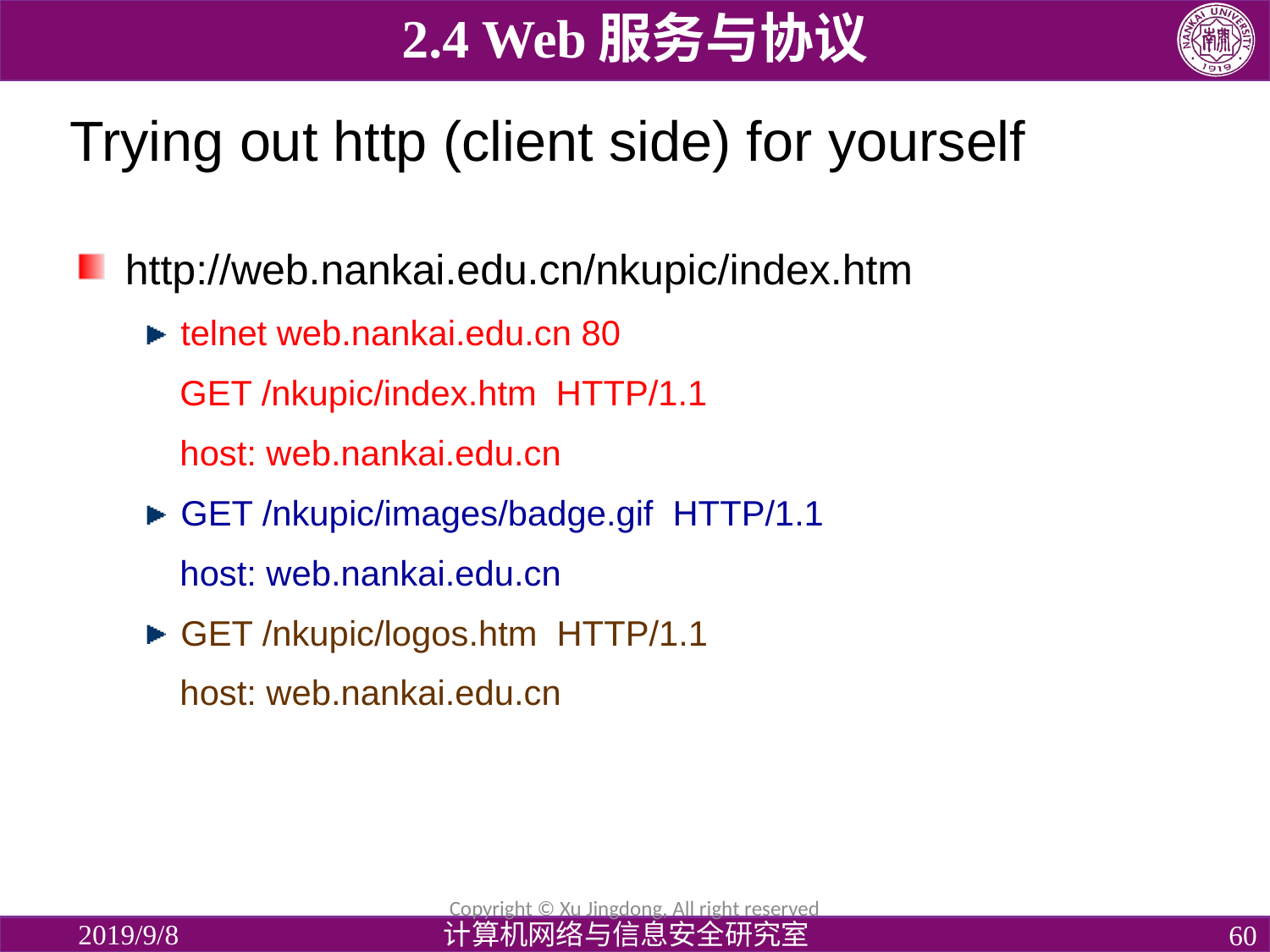

2.4 Web服务与协议
# Trying out http (client side) for yourself
http://web.nankai.edu.cn/nkupic/index.htm
telnet web.nankai.edu.cn 80
    GET /nkupic/index.htm  HTTP/1.1
    host: web.nankai.edu.cn
GET /nkupic/images/badge.gif  HTTP/1.1
    host: web.nankai.edu.cn
GET /nkupic/logos.htm  HTTP/1.1
    host: web.nankai.edu.cn

Copyright © Xu Jingdong, All right reserved